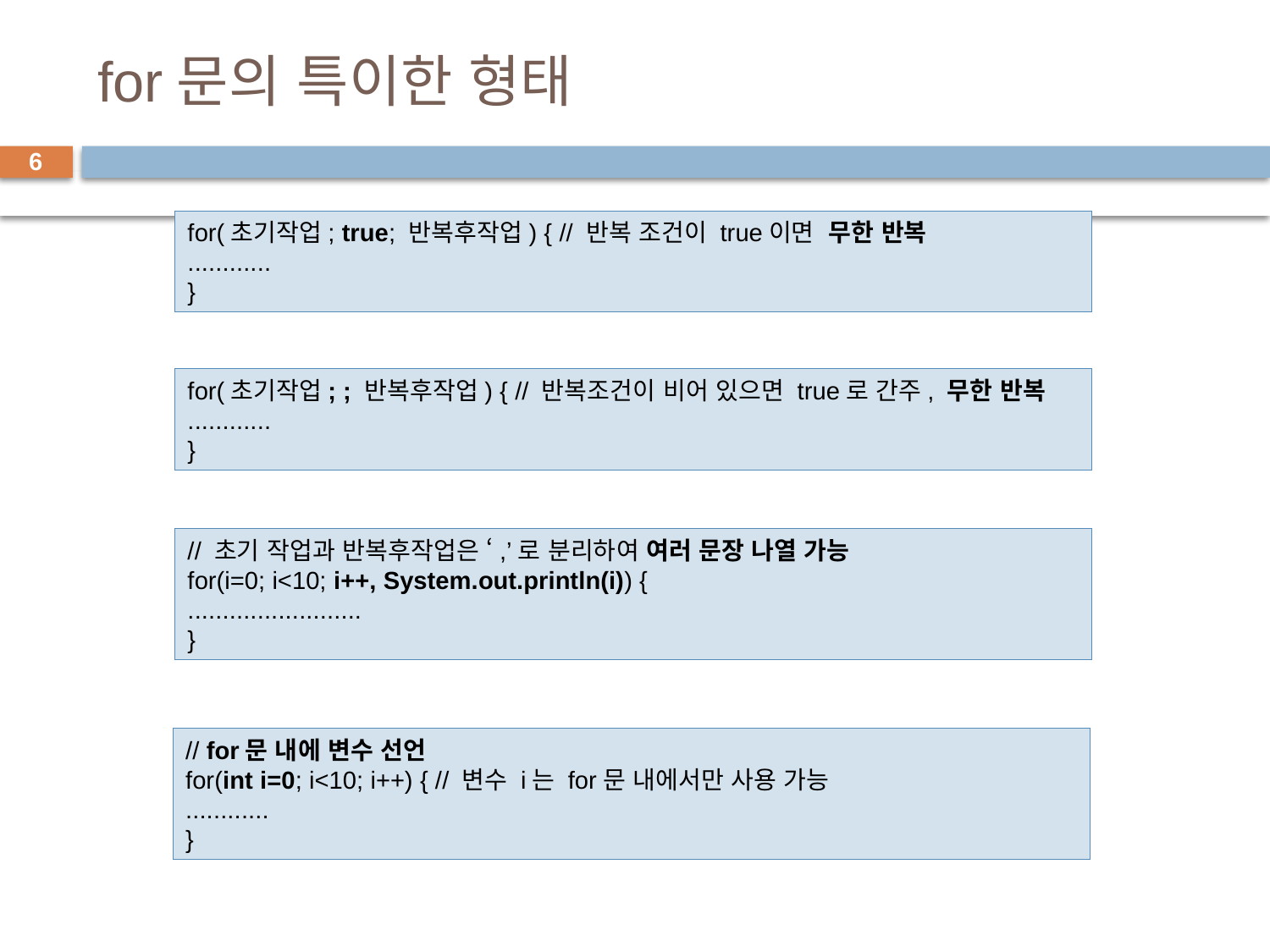

# for문의 특이한 형태
6
for(초기작업; true; 반복후작업) { // 반복 조건이 true이면  무한 반복
............
}
for(초기작업; ; 반복후작업) { // 반복조건이 비어 있으면 true로 간주, 무한 반복
............
}
// 초기 작업과 반복후작업은 ‘,’로 분리하여 여러 문장 나열 가능
for(i=0; i<10; i++, System.out.println(i)) {
.........................
}
// for문 내에 변수 선언
for(int i=0; i<10; i++) { // 변수 i는 for문 내에서만 사용 가능
............
}